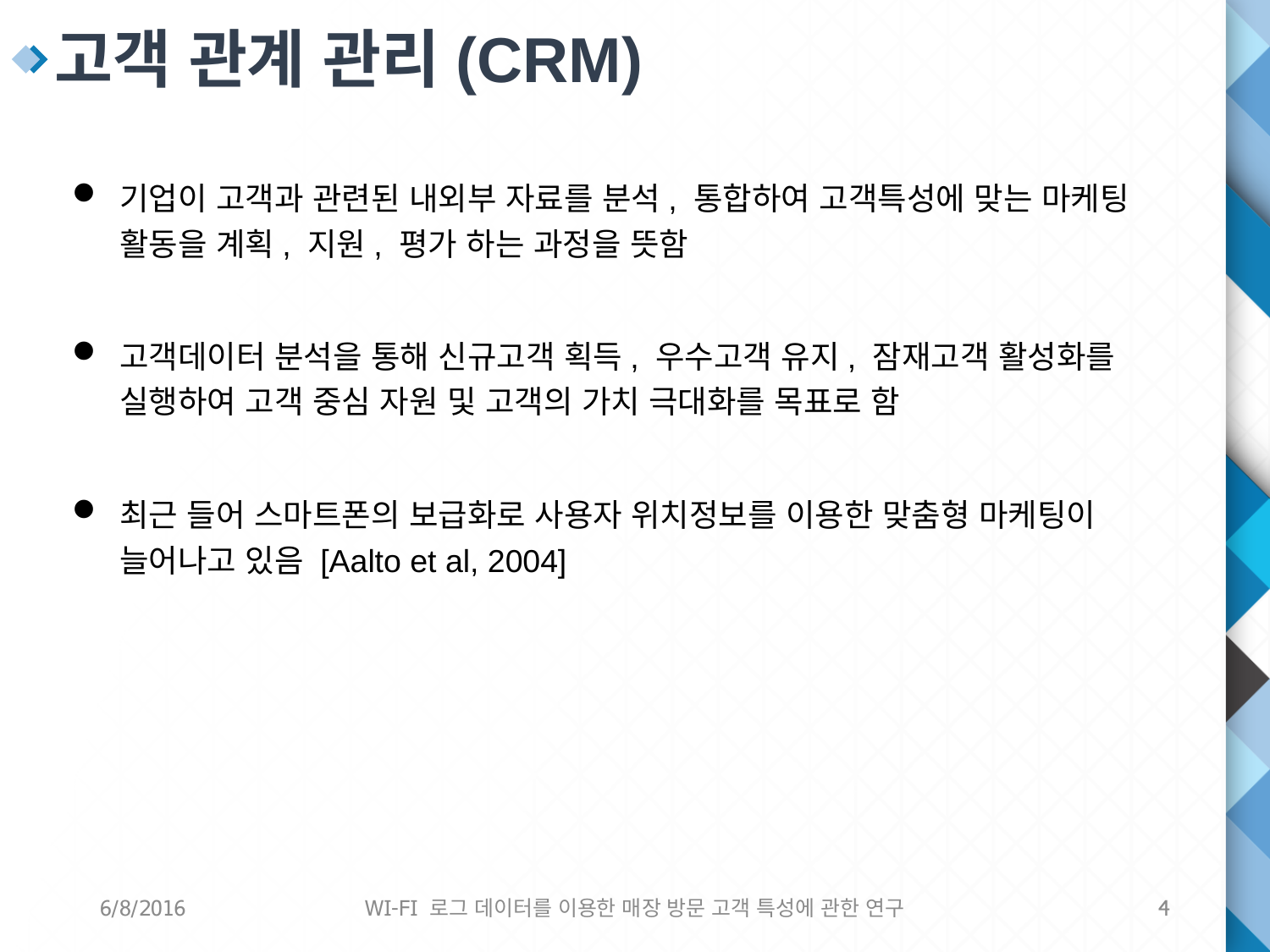

고객 관계 관리(CRM)

기업이 고객과 관련된 내외부 자료를 분석, 통합하여 고객특성에 맞는 마케팅 활동을 계획, 지원, 평가 하는 과정을 뜻함

고객데이터 분석을 통해 신규고객 획득, 우수고객 유지, 잠재고객 활성화를 실행하여 고객 중심 자원 및 고객의 가치 극대화를 목표로 함

최근 들어 스마트폰의 보급화로 사용자 위치정보를 이용한 맞춤형 마케팅이 늘어나고 있음 [Aalto et al, 2004]

6/8/2016
WI-FI 로그 데이터를 이용한 매장 방문 고객 특성에 관한 연구
4